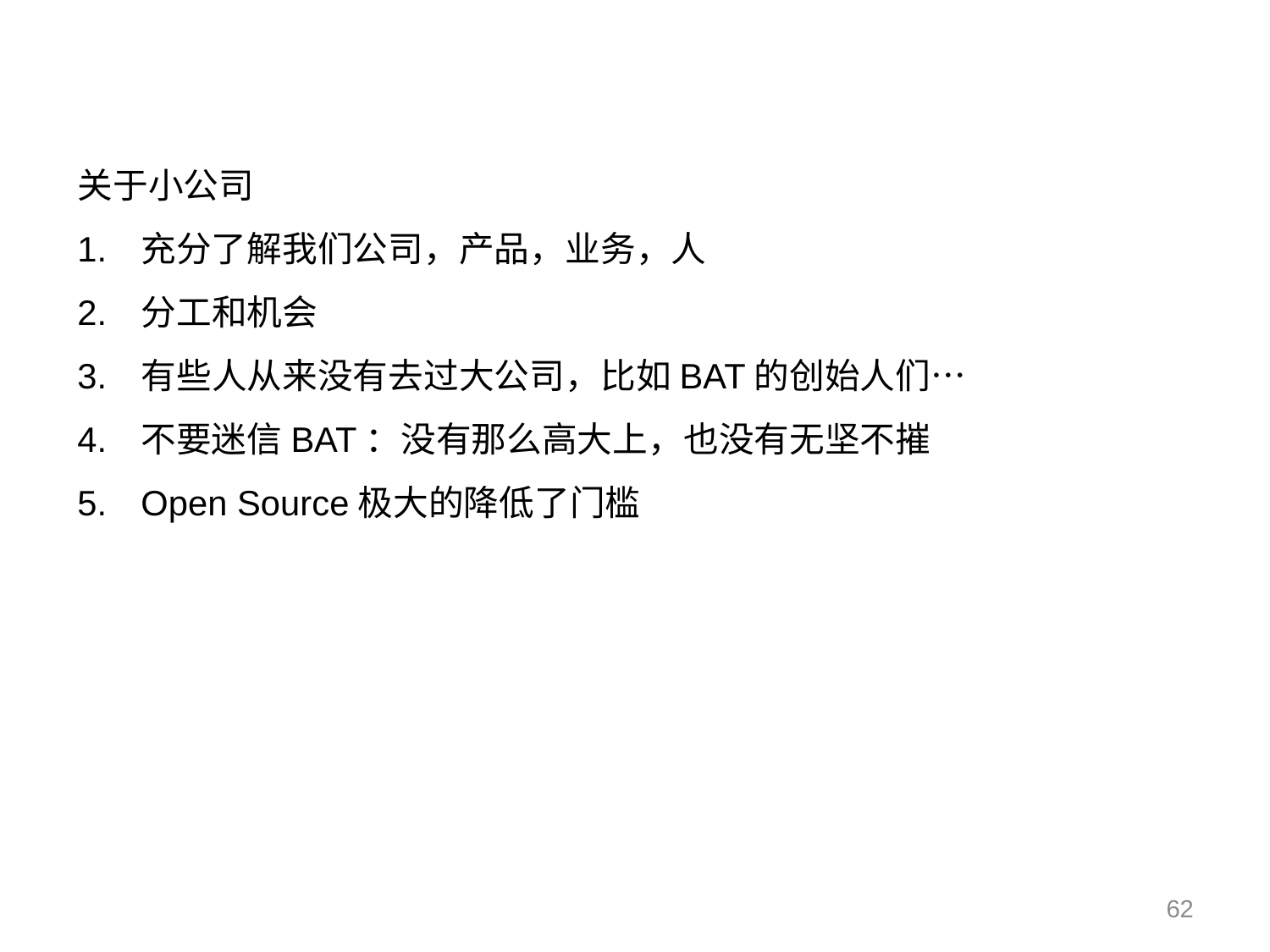

关于小公司
充分了解我们公司，产品，业务，人
分工和机会
有些人从来没有去过大公司，比如BAT的创始人们…
不要迷信BAT：没有那么高大上，也没有无坚不摧
Open Source极大的降低了门槛

62